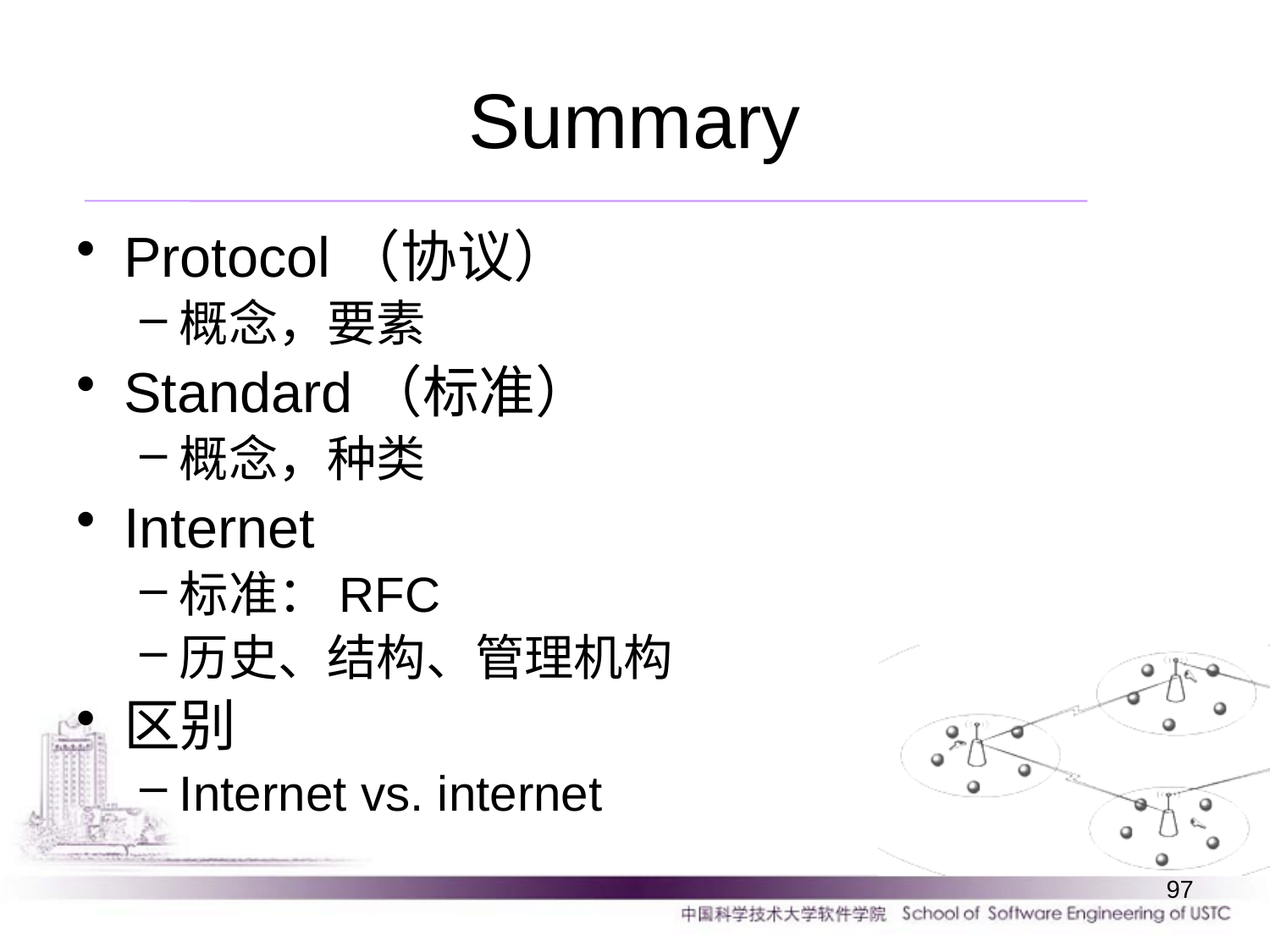

# Summary
Protocol（协议）
概念，要素
Standard（标准）
概念，种类
Internet
标准：RFC
历史、结构、管理机构
区别
Internet vs. internet
97